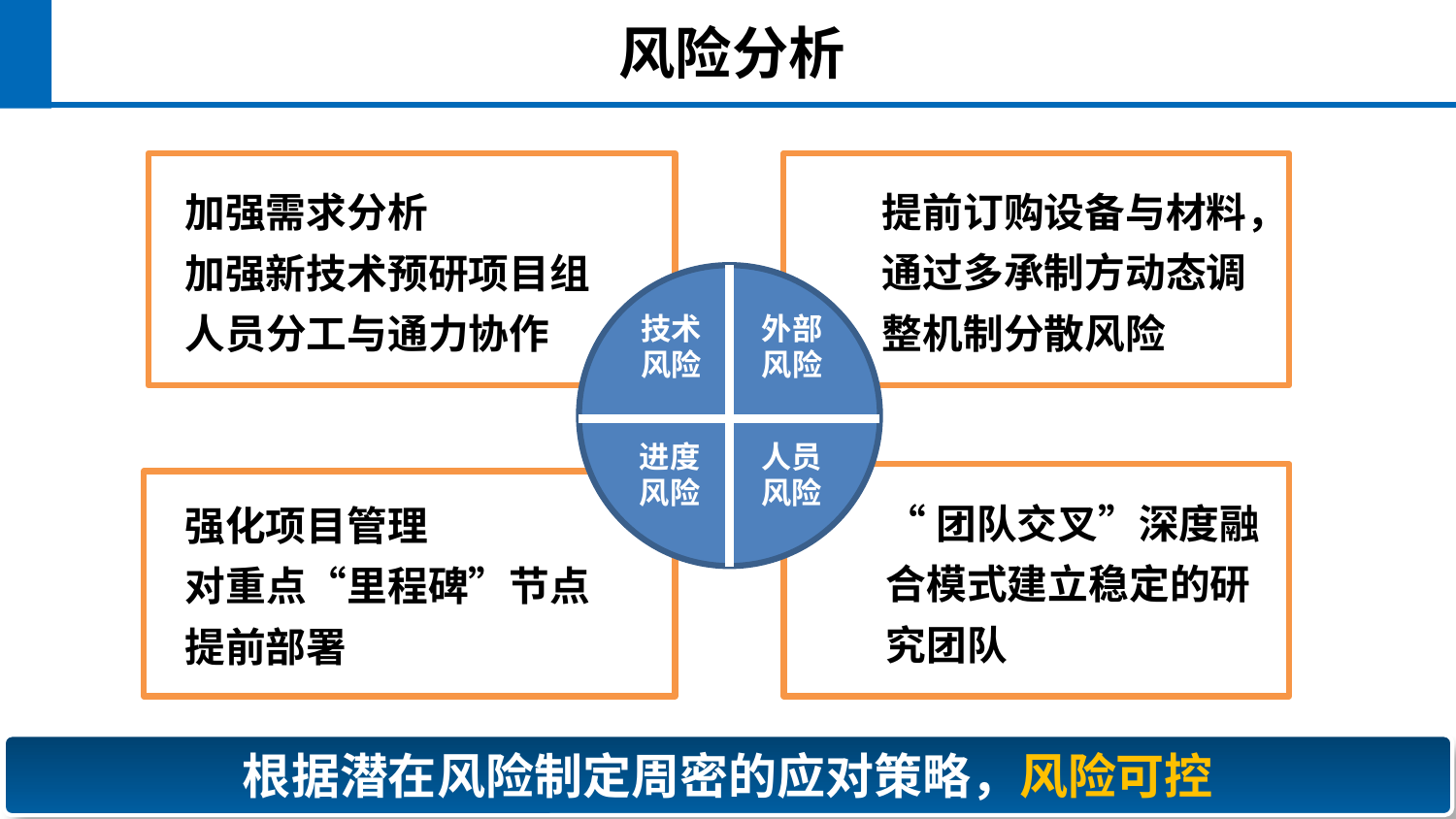

风险分析

加强需求分析
加强新技术预研项目组人员分工与通力协作
提前订购设备与材料，通过多承制方动态调整机制分散风险

技术
风险
外部
风险
进度
风险
人员
风险

“团队交叉”深度融合模式建立稳定的研究团队
强化项目管理
对重点“里程碑”节点提前部署
根据潜在风险制定周密的应对策略，风险可控